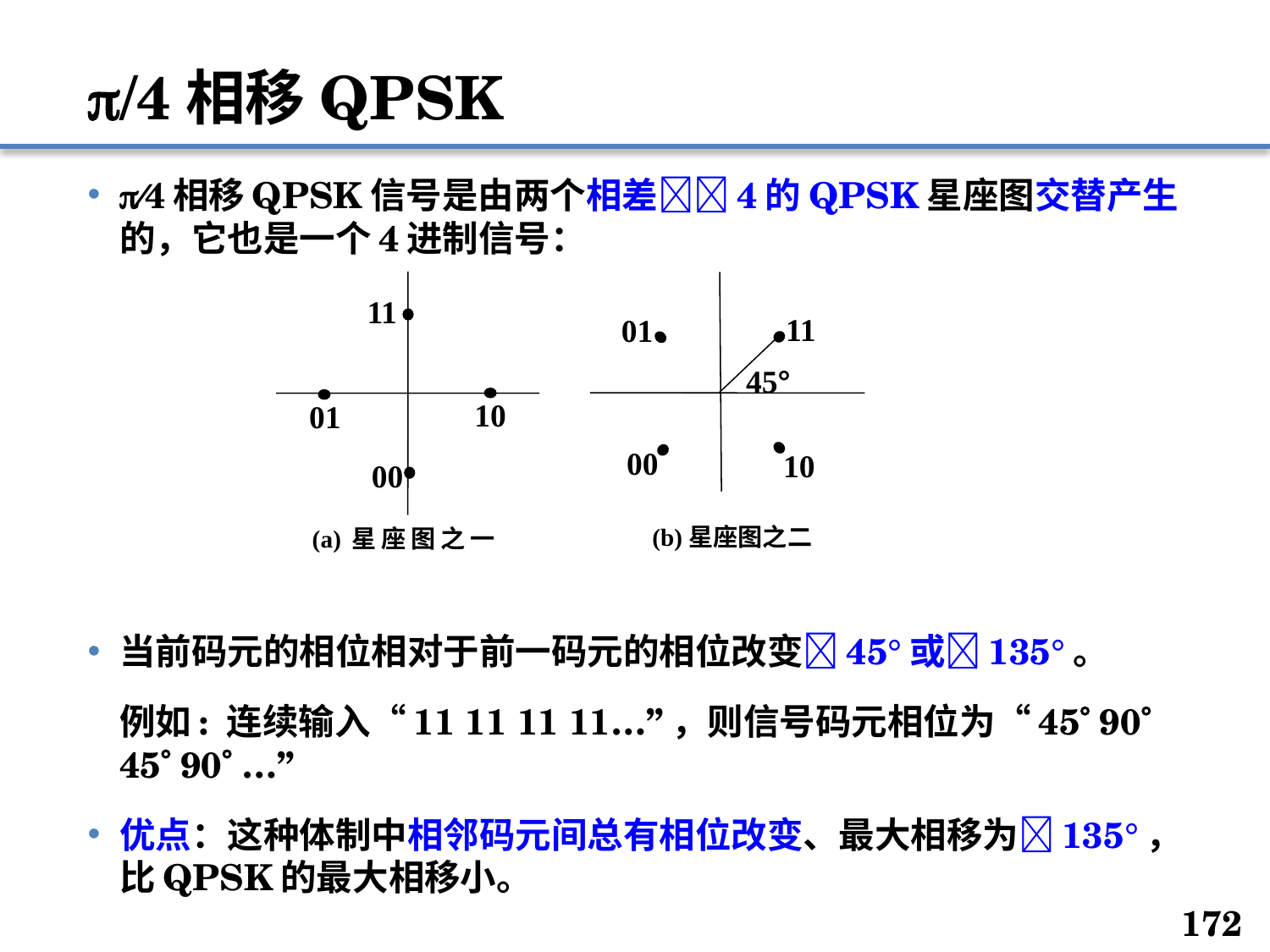

# π/4相移QPSK
π⁄4相移QPSK信号是由两个相差π⁄4的QPSK星座图交替产生的，它也是一个4进制信号：

当前码元的相位相对于前一码元的相位改变±45°或±135°。
   例如: 连续输入“11 11 11 11…”，则信号码元相位为“45° 90° 45° 90° …”
优点：这种体制中相邻码元间总有相位改变、最大相移为±135°，比QPSK的最大相移小。

45°

11
11
01
10
01
00
10
00
(b)星座图之二
(a)星座图之一
172